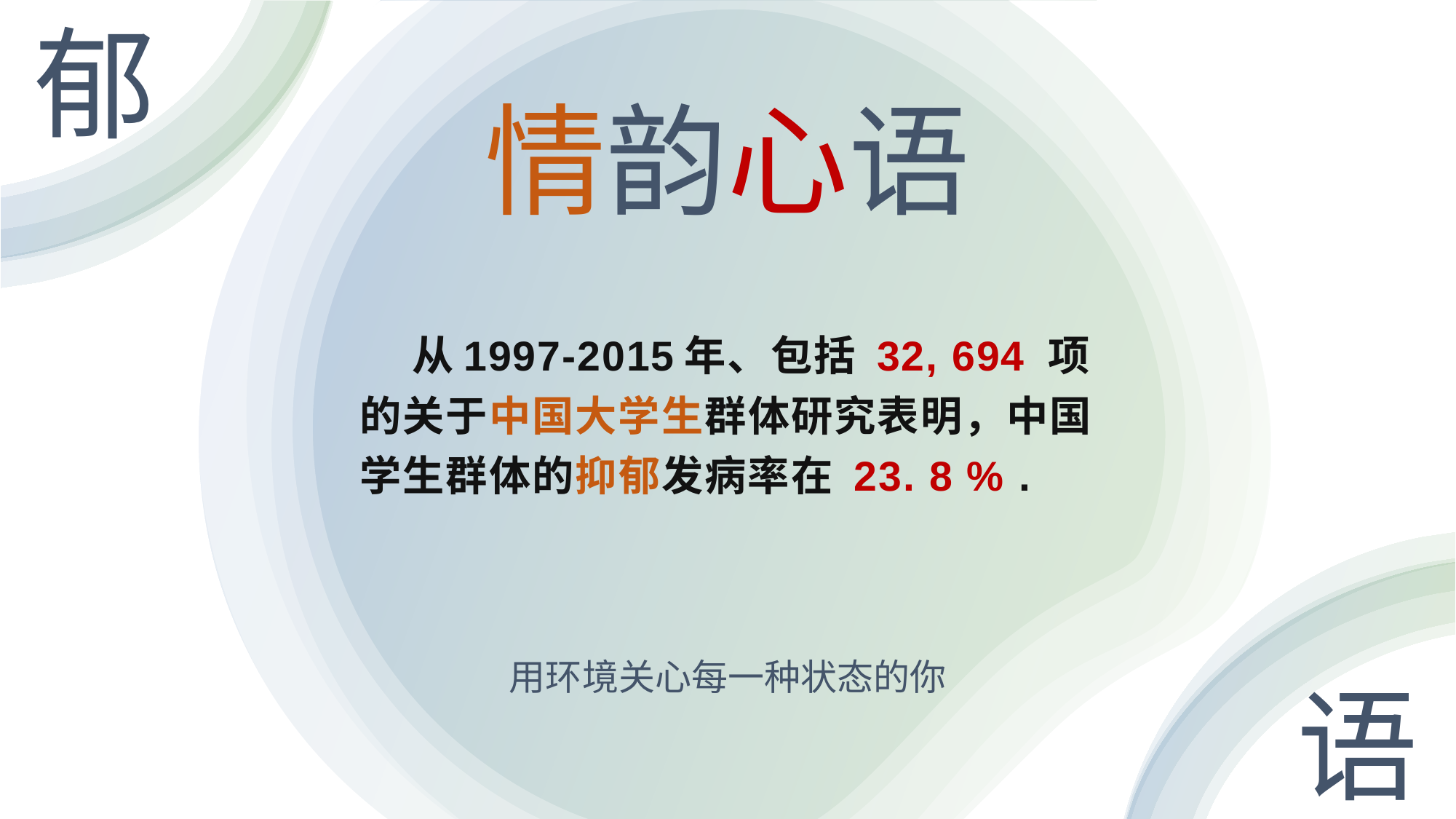

郁
# 情韵心语
    从1997-2015年、包括 32, 694 项的关于中国大学生群体研究表明，中国学生群体的抑郁发病率在 23. 8 % .

用环境关心每一种状态的你
语